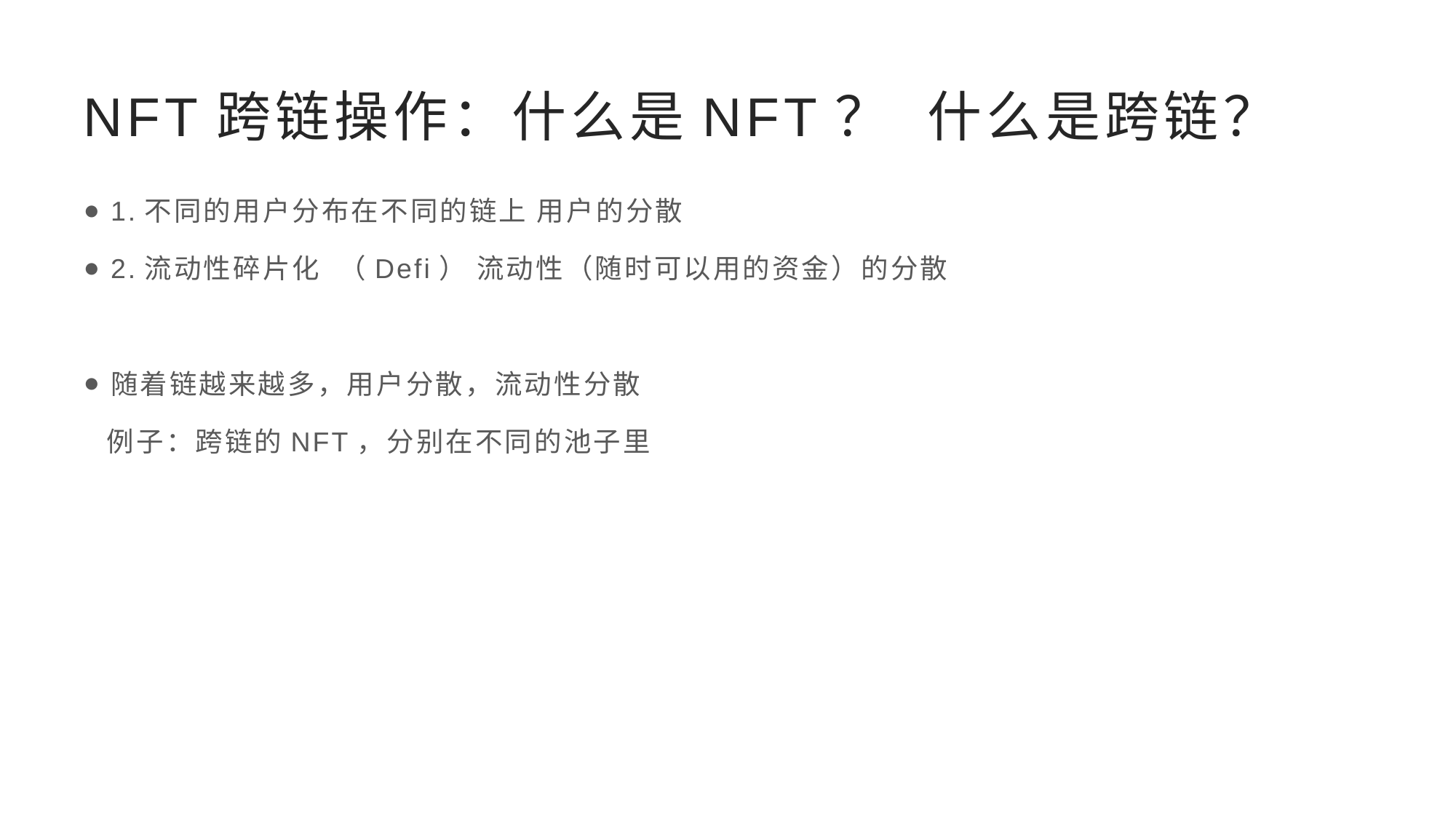

# NFT跨链操作：什么是NFT？  什么是跨链？
1.不同的用户分布在不同的链上 用户的分散
2.流动性碎片化  （Defi） 流动性（随时可以用的资金）的分散

随着链越来越多，用户分散，流动性分散
  例子：跨链的NFT，分别在不同的池子里